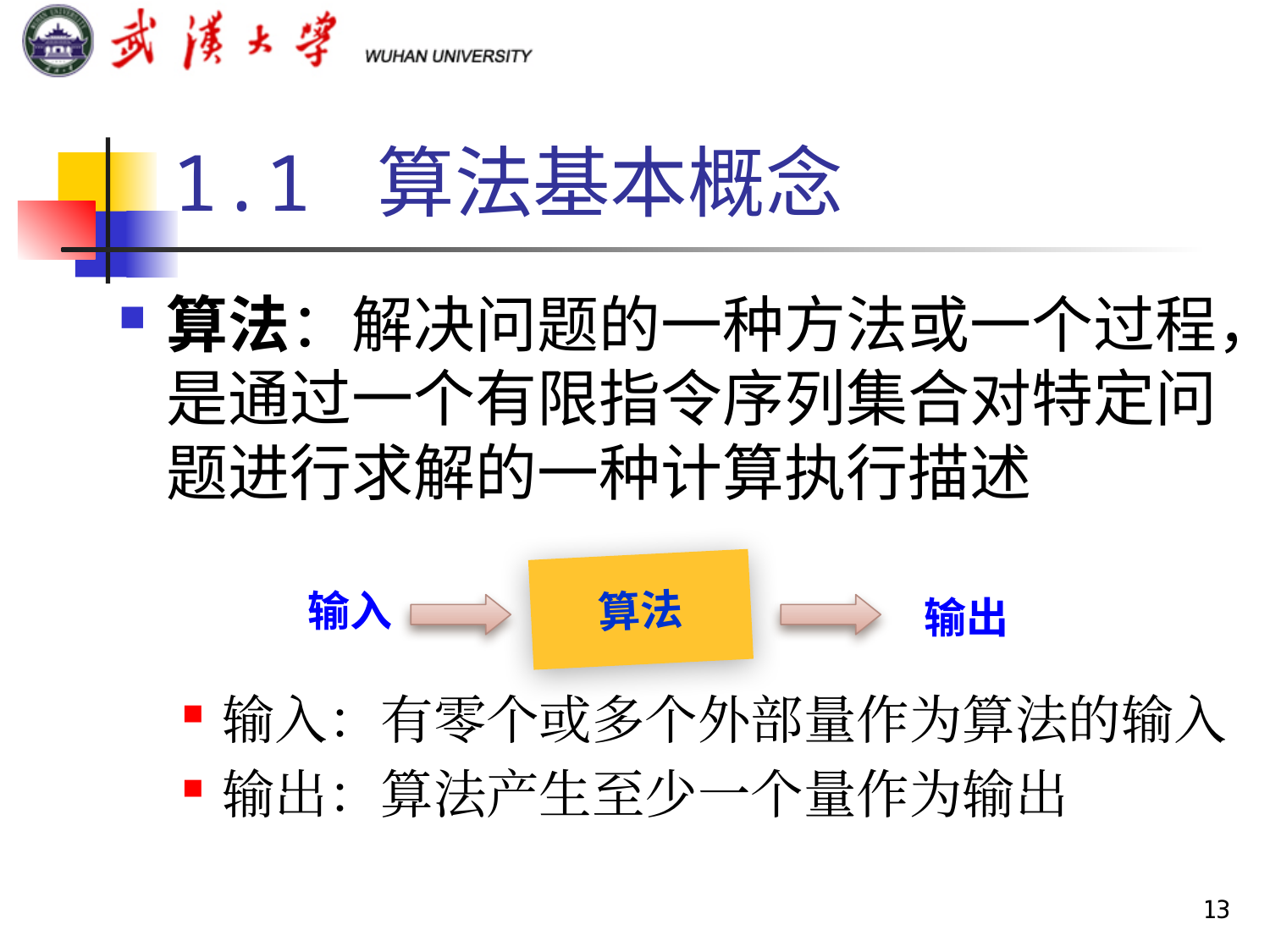

# 1.1 算法基本概念
算法：解决问题的一种方法或一个过程，是通过一个有限指令序列集合对特定问题进行求解的一种计算执行描述

输入：有零个或多个外部量作为算法的输入
输出：算法产生至少一个量作为输出

算法
输入
输出

13